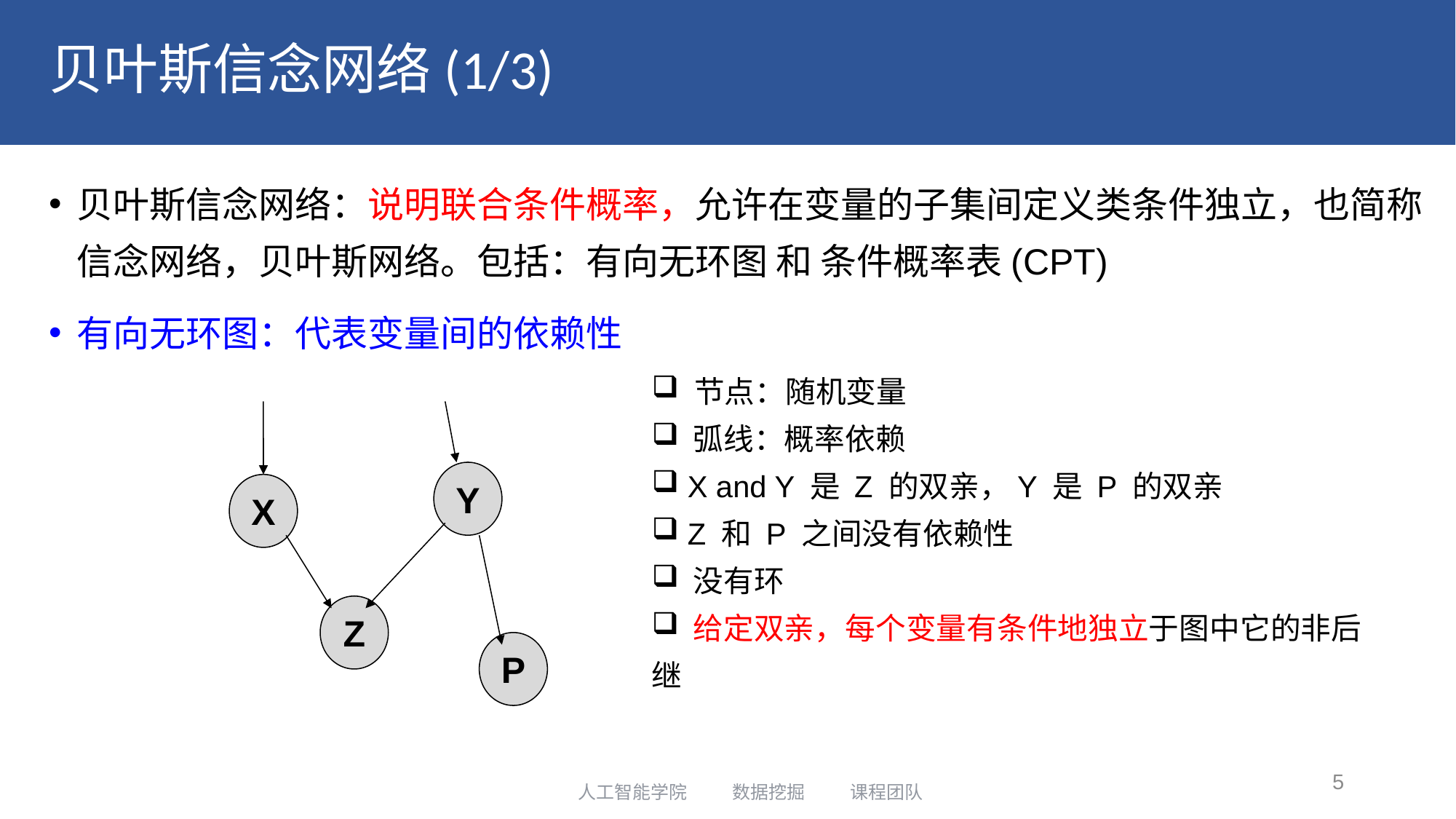

# 贝叶斯信念网络(1/3)
贝叶斯信念网络：说明联合条件概率，允许在变量的子集间定义类条件独立，也简称信念网络，贝叶斯网络。包括：有向无环图 和 条件概率表(CPT)
有向无环图：代表变量间的依赖性

 节点：随机变量
 弧线：概率依赖
 X and Y 是 Z 的双亲，Y 是 P 的双亲
 Z 和 P 之间没有依赖性
 没有环
 给定双亲，每个变量有条件地独立于图中它的非后继

Y
X

Z
P
5
人工智能学院        数据挖掘        课程团队